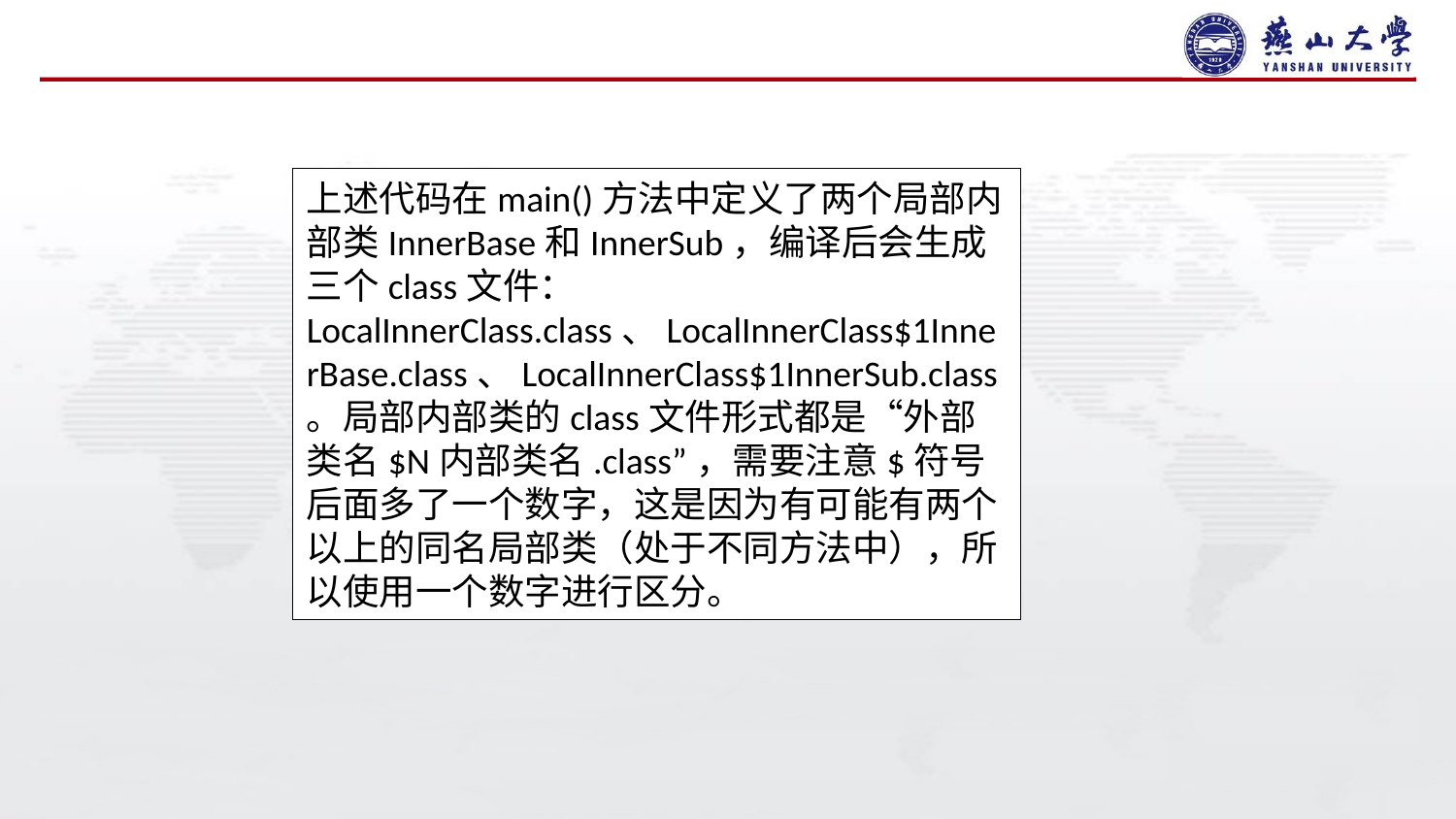

#
上述代码在main()方法中定义了两个局部内部类InnerBase和InnerSub，编译后会生成三个class文件：LocalInnerClass.class、LocalInnerClass$1InnerBase.class、LocalInnerClass$1InnerSub.class。局部内部类的class文件形式都是“外部类名$N内部类名.class”，需要注意$符号后面多了一个数字，这是因为有可能有两个以上的同名局部类（处于不同方法中），所以使用一个数字进行区分。